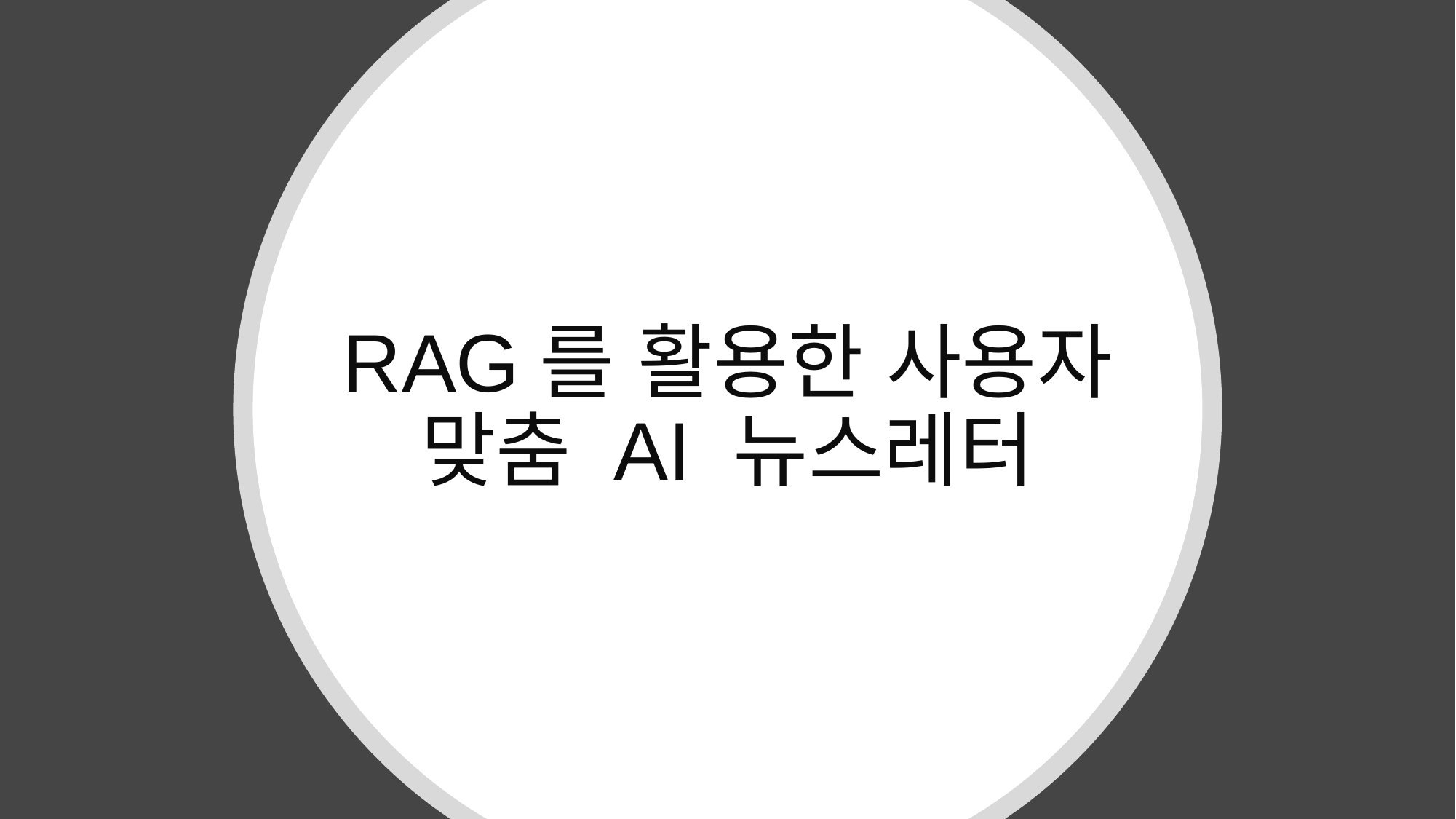

# RAG를 활용한 사용자 맞춤 AI 뉴스레터